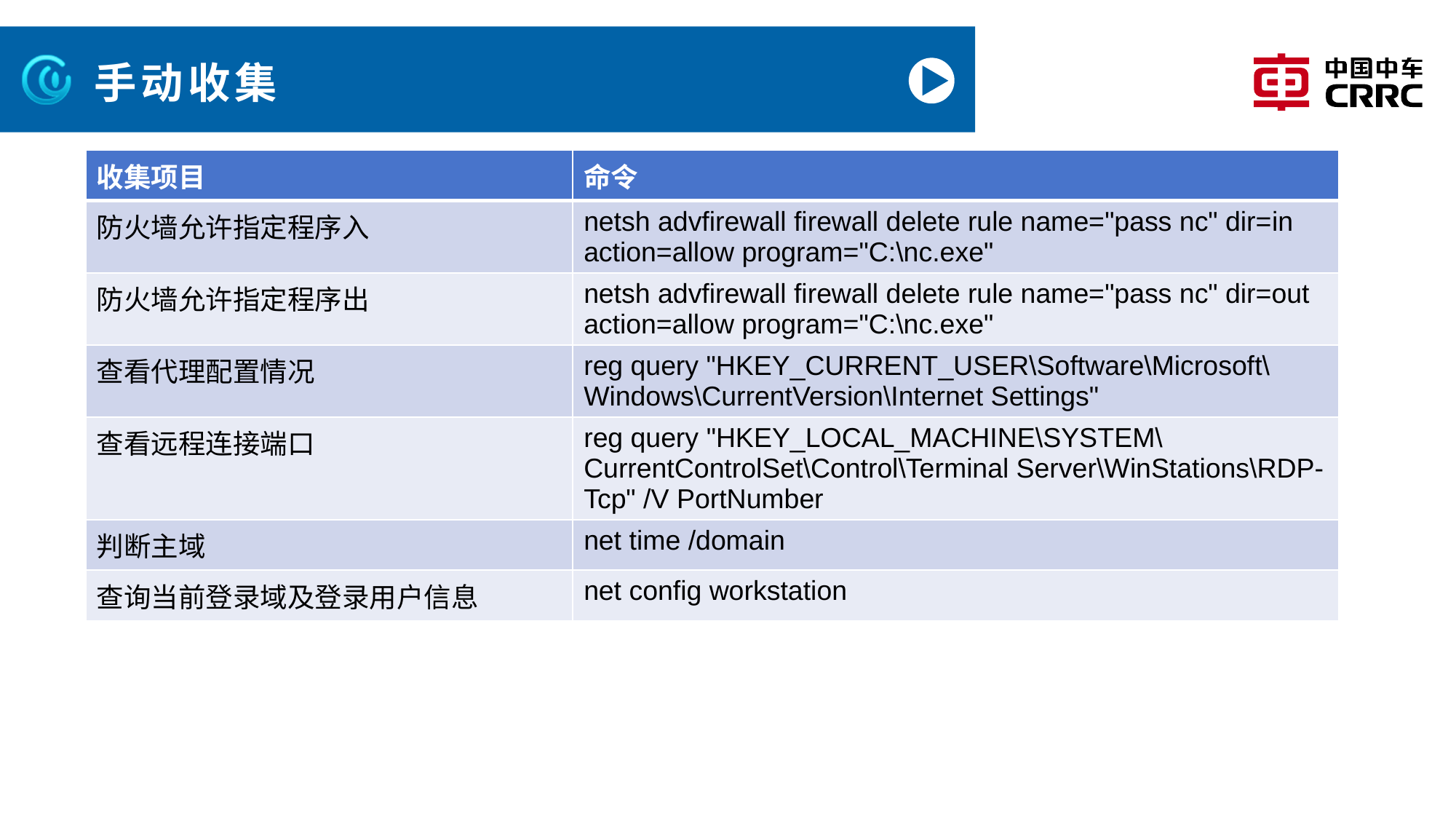

# 手动收集
| 收集项目 | 命令 |
| --- | --- |
| 防火墙允许指定程序入 | netsh advfirewall firewall delete rule name="pass nc" dir=in action=allow program="C:\nc.exe" |
| 防火墙允许指定程序出 | netsh advfirewall firewall delete rule name="pass nc" dir=out action=allow program="C:\nc.exe" |
| 查看代理配置情况 | reg query "HKEY\_CURRENT\_USER\Software\Microsoft\Windows\CurrentVersion\Internet Settings" |
| 查看远程连接端口 | reg query "HKEY\_LOCAL\_MACHINE\SYSTEM\CurrentControlSet\Control\Terminal Server\WinStations\RDP-Tcp" /V PortNumber |
| 判断主域 | net time /domain |
| 查询当前登录域及登录用户信息 | net config workstation |
49